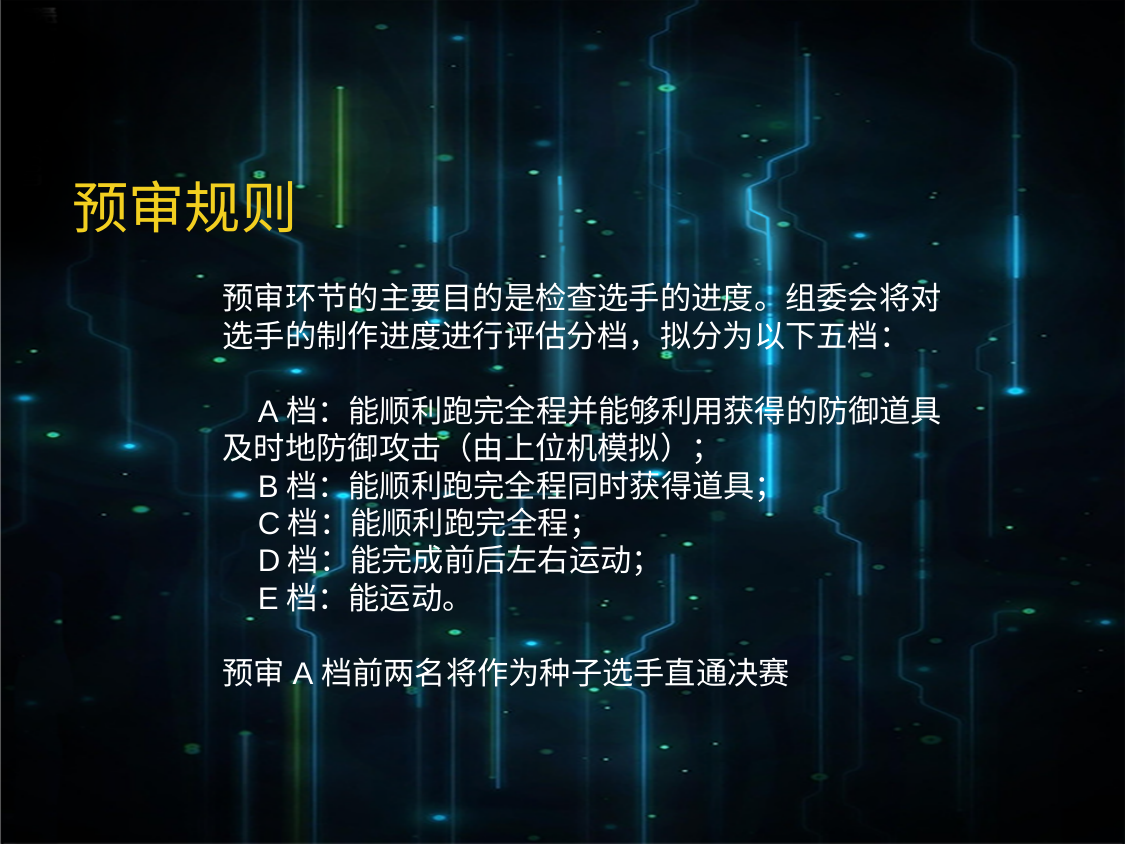

预审规则
预审环节的主要目的是检查选手的进度。组委会将对选手的制作进度进行评估分档，拟分为以下五档：

    A档：能顺利跑完全程并能够利用获得的防御道具及时地防御攻击（由上位机模拟）；
    B档：能顺利跑完全程同时获得道具；
    C档：能顺利跑完全程；
    D档：能完成前后左右运动；
    E档：能运动。

预审A档前两名将作为种子选手直通决赛